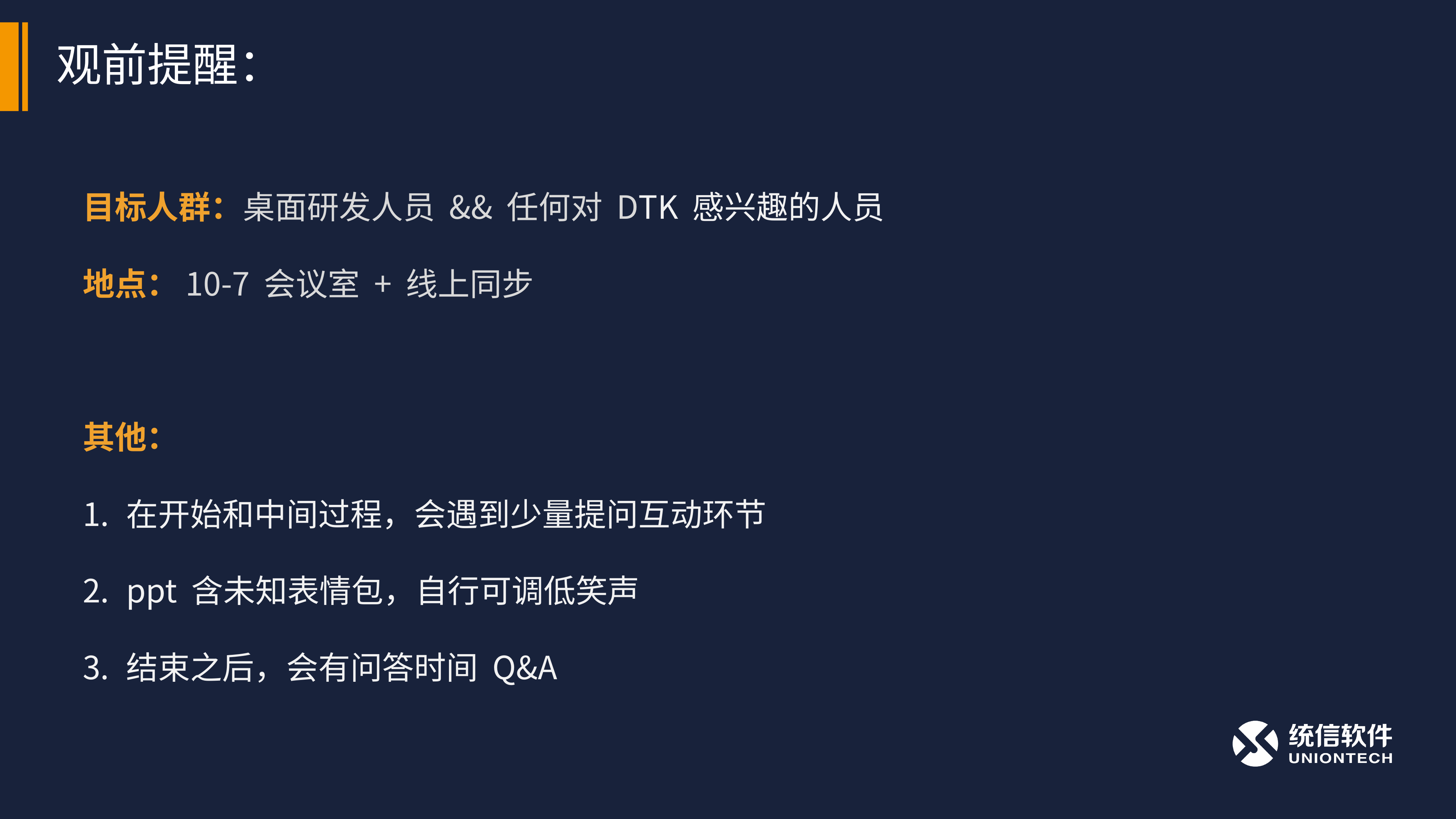

# 观前提醒：
目标人群：桌面研发人员 && 任何对 DTK 感兴趣的人员
地点：10-7 会议室 + 线上同步
其他：
在开始和中间过程，会遇到少量提问互动环节
ppt 含未知表情包，自行可调低笑声
结束之后，会有问答时间 Q&A